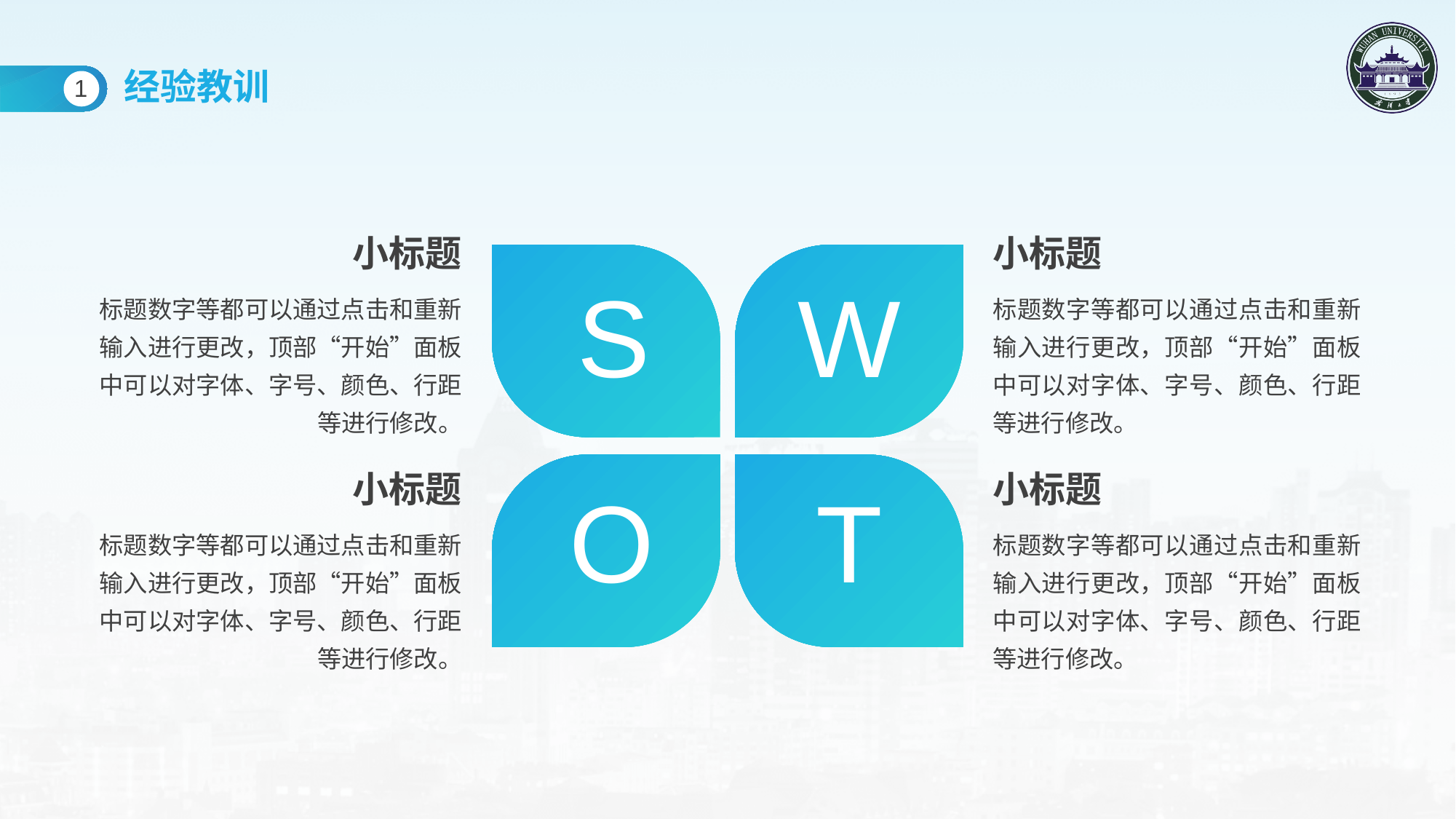

经验教训
1
小标题
小标题

S
W
O
T
标题数字等都可以通过点击和重新输入进行更改，顶部“开始”面板中可以对字体、字号、颜色、行距等进行修改。
标题数字等都可以通过点击和重新输入进行更改，顶部“开始”面板中可以对字体、字号、颜色、行距等进行修改。
小标题
小标题
标题数字等都可以通过点击和重新输入进行更改，顶部“开始”面板中可以对字体、字号、颜色、行距等进行修改。
标题数字等都可以通过点击和重新输入进行更改，顶部“开始”面板中可以对字体、字号、颜色、行距等进行修改。